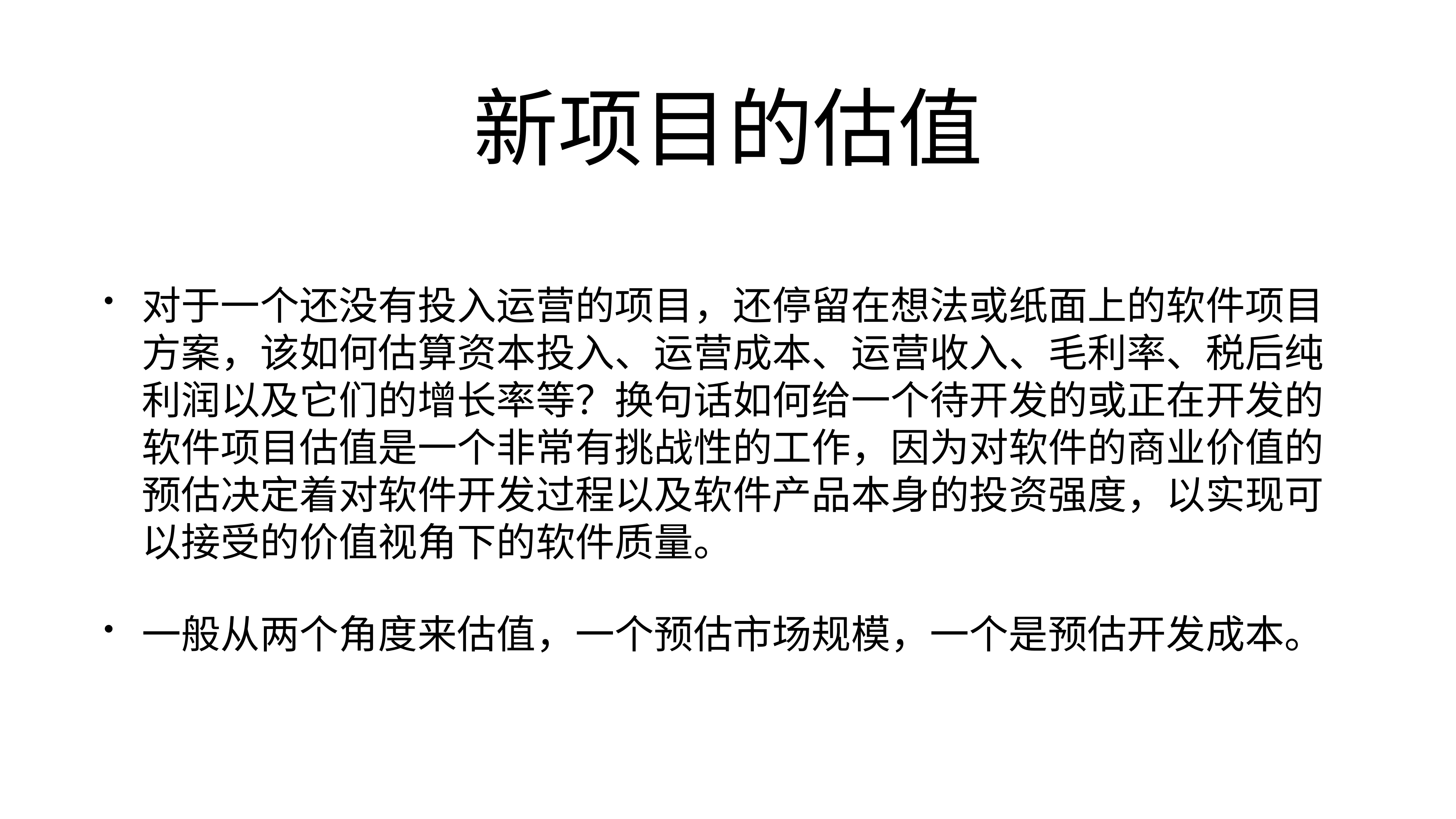

# 新项目的估值
对于一个还没有投入运营的项目，还停留在想法或纸面上的软件项目方案，该如何估算资本投入、运营成本、运营收入、毛利率、税后纯利润以及它们的增长率等？换句话如何给一个待开发的或正在开发的软件项目估值是一个非常有挑战性的工作，因为对软件的商业价值的预估决定着对软件开发过程以及软件产品本身的投资强度，以实现可以接受的价值视角下的软件质量。
一般从两个角度来估值，一个预估市场规模，一个是预估开发成本。